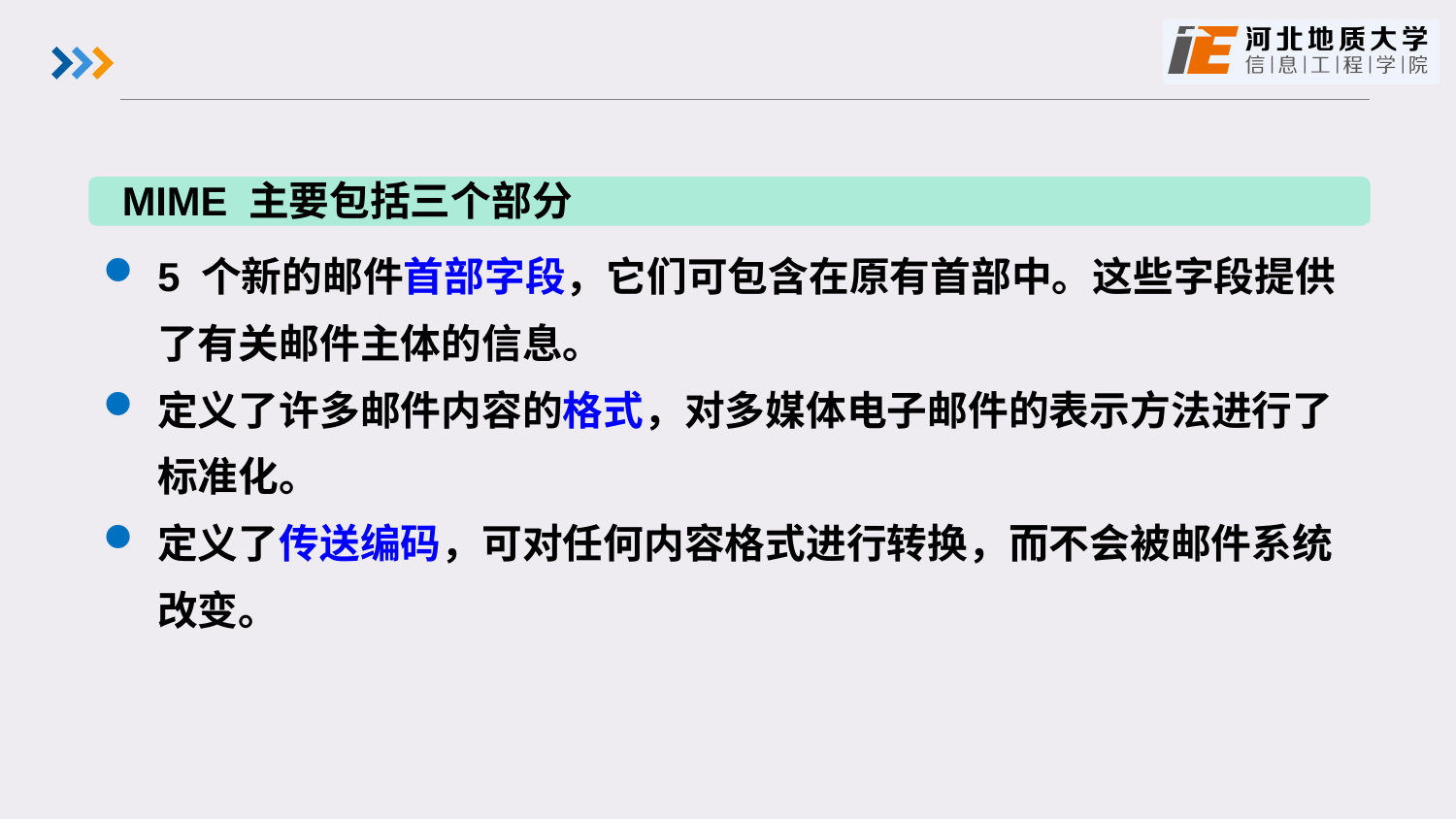

MIME 主要包括三个部分

5 个新的邮件首部字段，它们可包含在原有首部中。这些字段提供了有关邮件主体的信息。
定义了许多邮件内容的格式，对多媒体电子邮件的表示方法进行了标准化。
定义了传送编码，可对任何内容格式进行转换，而不会被邮件系统改变。